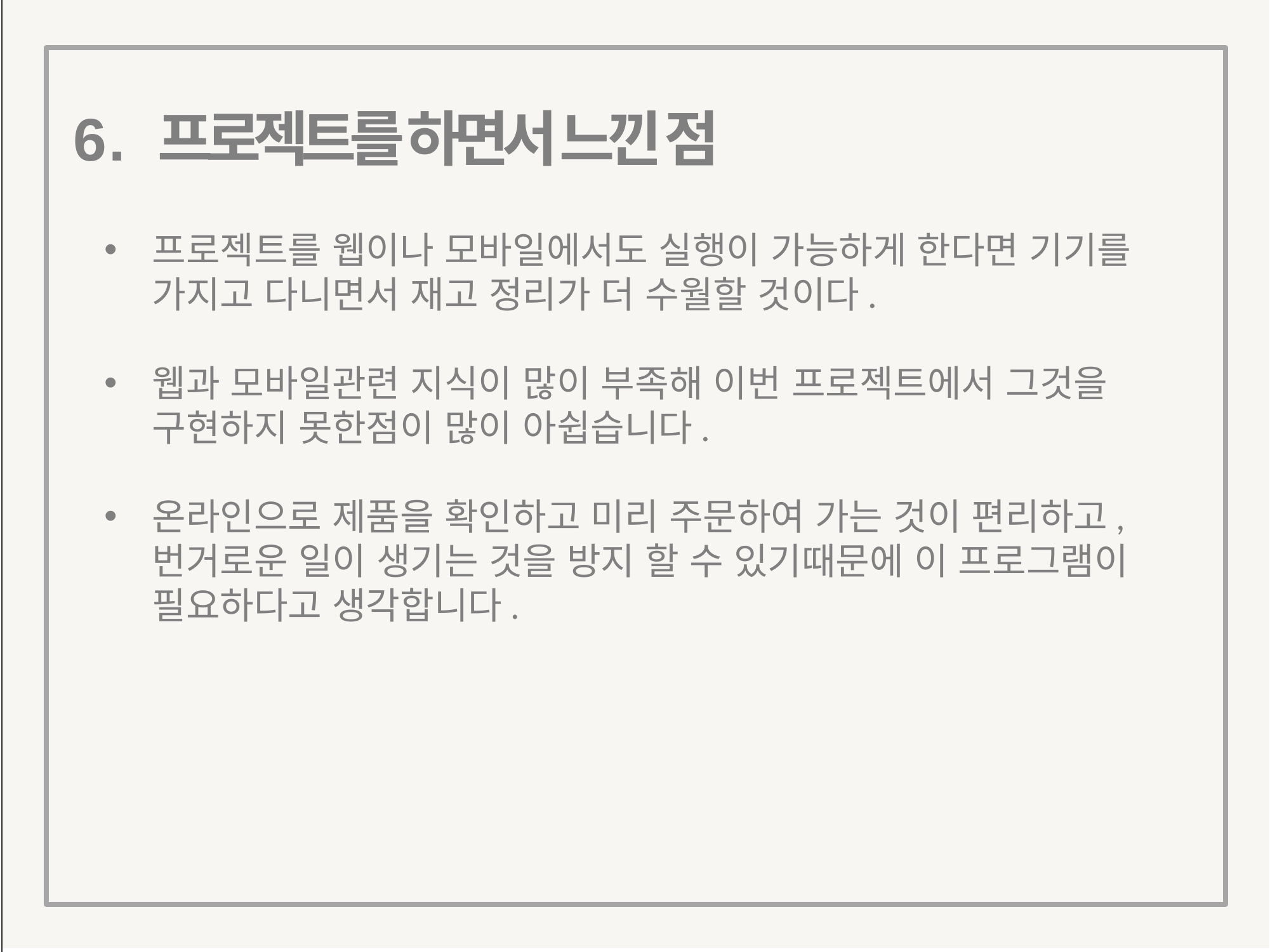

# 6 .  프로젝트를 하면서 느낀 점
프로젝트를 웹이나 모바일에서도 실행이 가능하게 한다면 기기를 가지고 다니면서 재고 정리가 더 수월할 것이다.

웹과 모바일관련 지식이 많이 부족해 이번 프로젝트에서 그것을 구현하지 못한점이 많이 아쉽습니다.

온라인으로 제품을 확인하고 미리 주문하여 가는 것이 편리하고, 번거로운 일이 생기는 것을 방지 할 수 있기때문에 이 프로그램이 필요하다고 생각합니다.